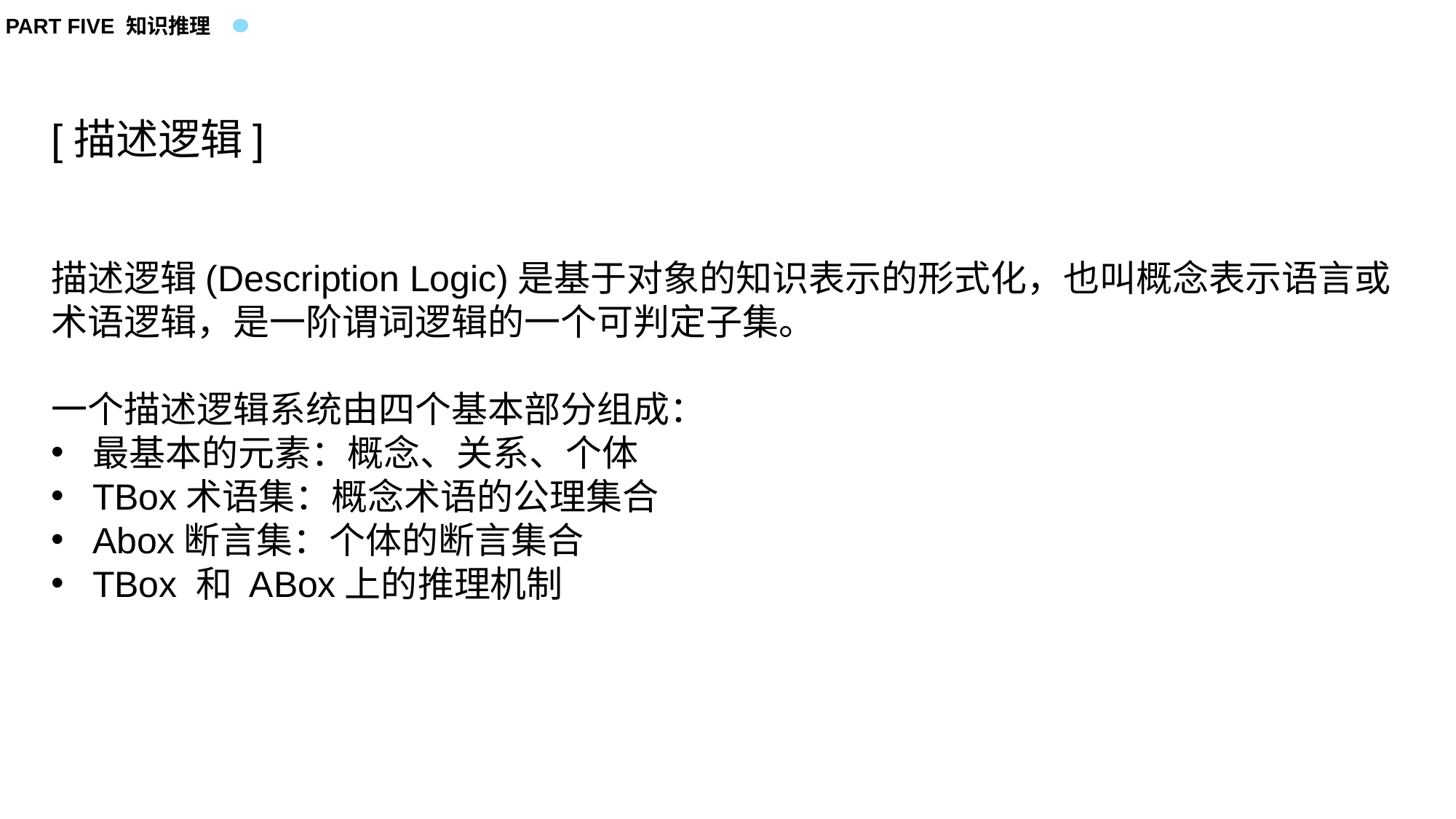

PART FIVE 知识推理

[描述逻辑]
描述逻辑(Description Logic)是基于对象的知识表示的形式化，也叫概念表示语言或术语逻辑，是一阶谓词逻辑的一个可判定子集。

一个描述逻辑系统由四个基本部分组成：
最基本的元素：概念、关系、个体
TBox术语集：概念术语的公理集合
Abox断言集：个体的断言集合
TBox 和 ABox上的推理机制